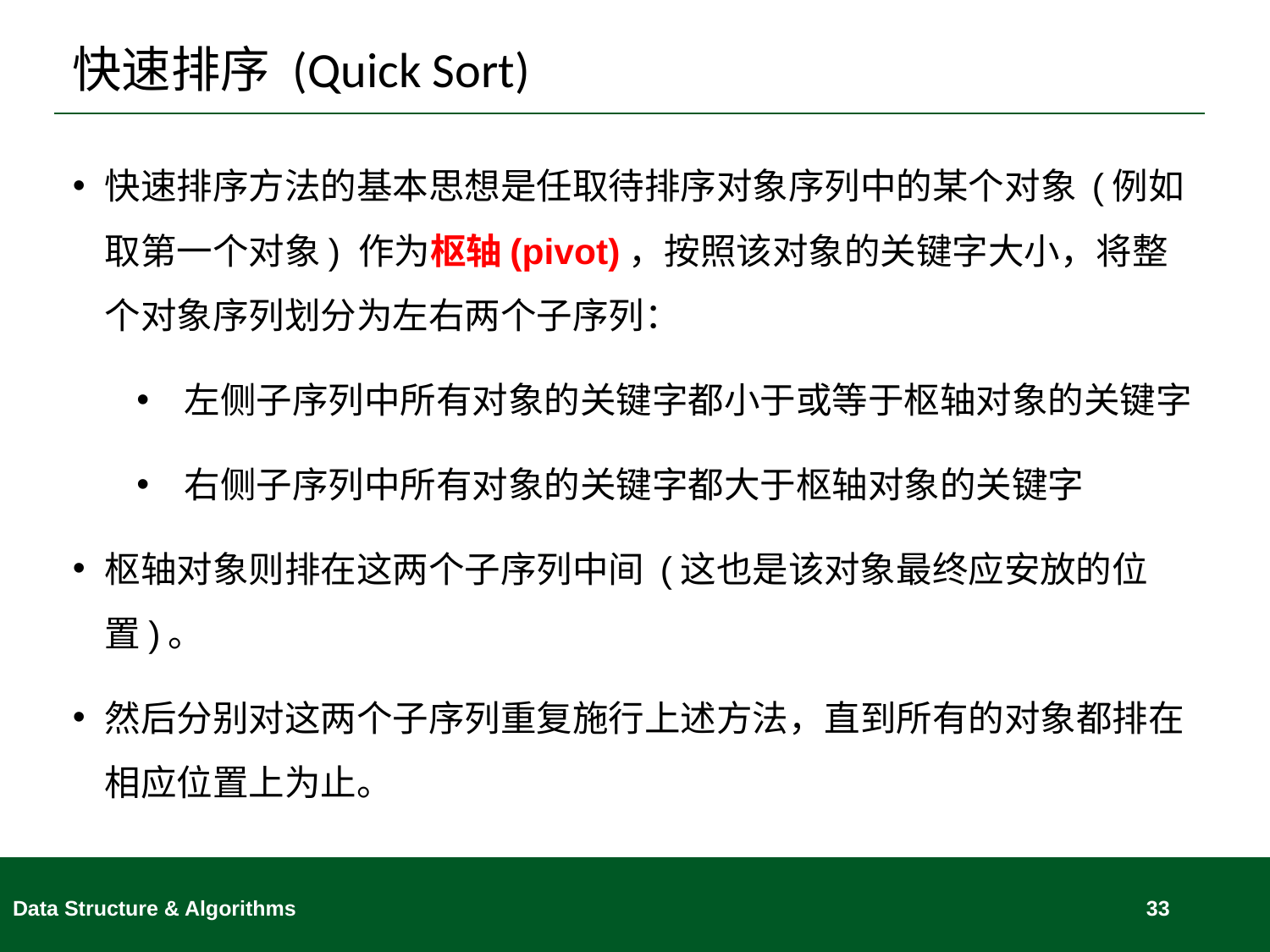

# 快速排序 (Quick Sort)
快速排序方法的基本思想是任取待排序对象序列中的某个对象 (例如取第一个对象) 作为枢轴(pivot)，按照该对象的关键字大小，将整个对象序列划分为左右两个子序列：
 左侧子序列中所有对象的关键字都小于或等于枢轴对象的关键字
 右侧子序列中所有对象的关键字都大于枢轴对象的关键字
枢轴对象则排在这两个子序列中间 (这也是该对象最终应安放的位置)。
然后分别对这两个子序列重复施行上述方法，直到所有的对象都排在相应位置上为止。

Data Structure & Algorithms
33